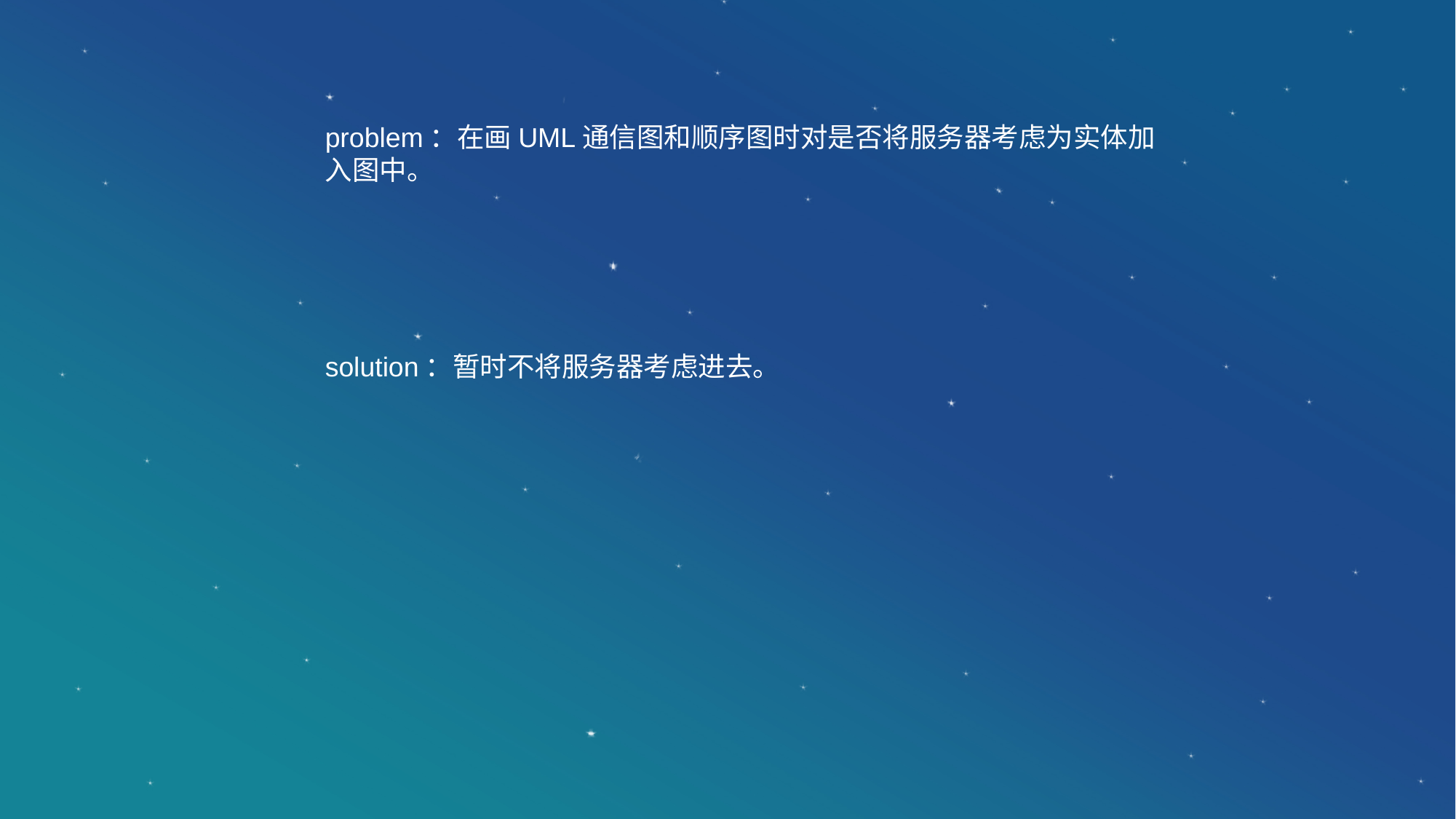

problem：在画UML通信图和顺序图时对是否将服务器考虑为实体加入图中。

solution：暂时不将服务器考虑进去。